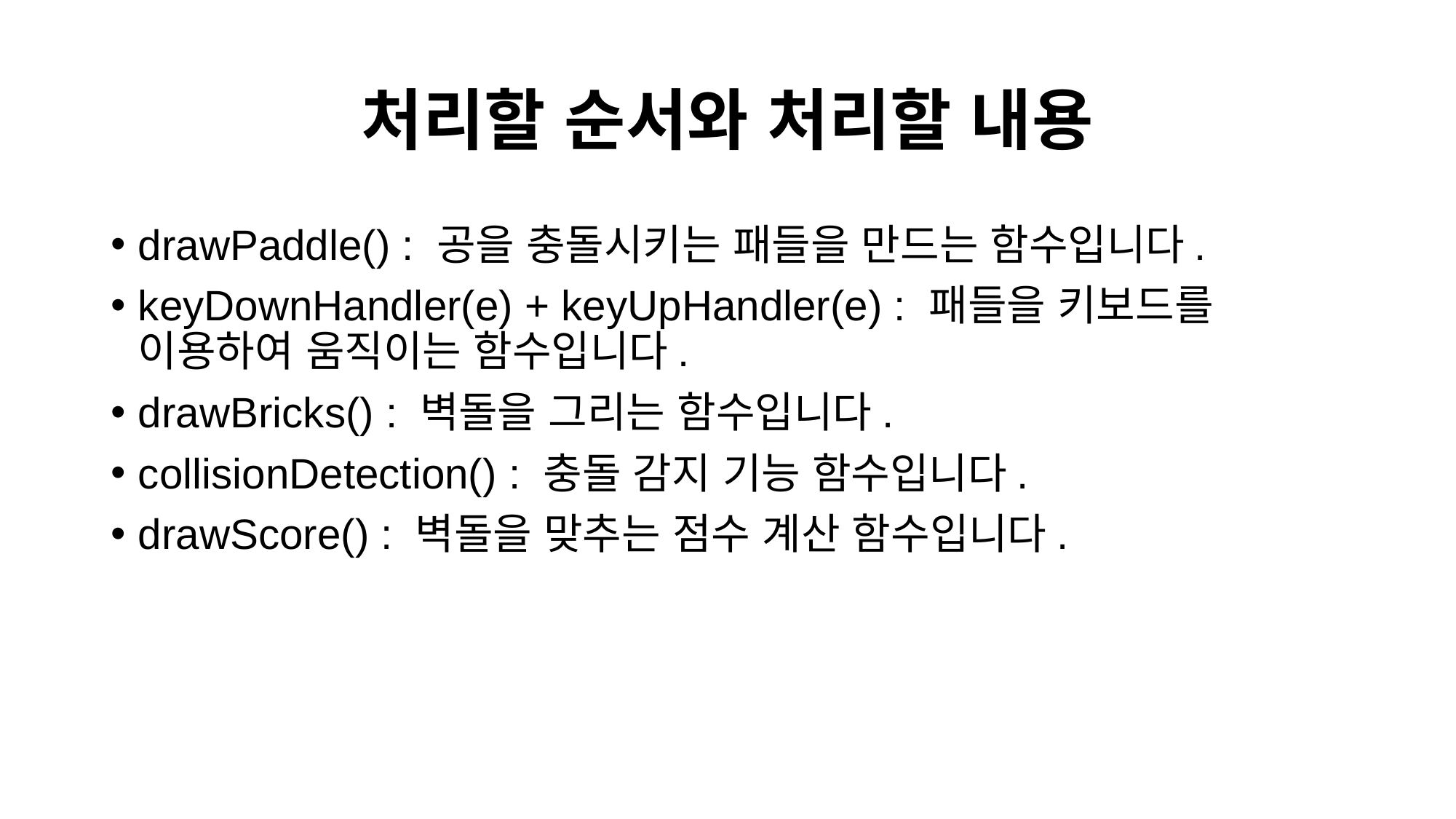

# 처리할 순서와 처리할 내용
drawPaddle() : 공을 충돌시키는 패들을 만드는 함수입니다.
keyDownHandler(e) + keyUpHandler(e) : 패들을 키보드를 이용하여 움직이는 함수입니다.
drawBricks() : 벽돌을 그리는 함수입니다.
collisionDetection() : 충돌 감지 기능 함수입니다.
drawScore() : 벽돌을 맞추는 점수 계산 함수입니다.